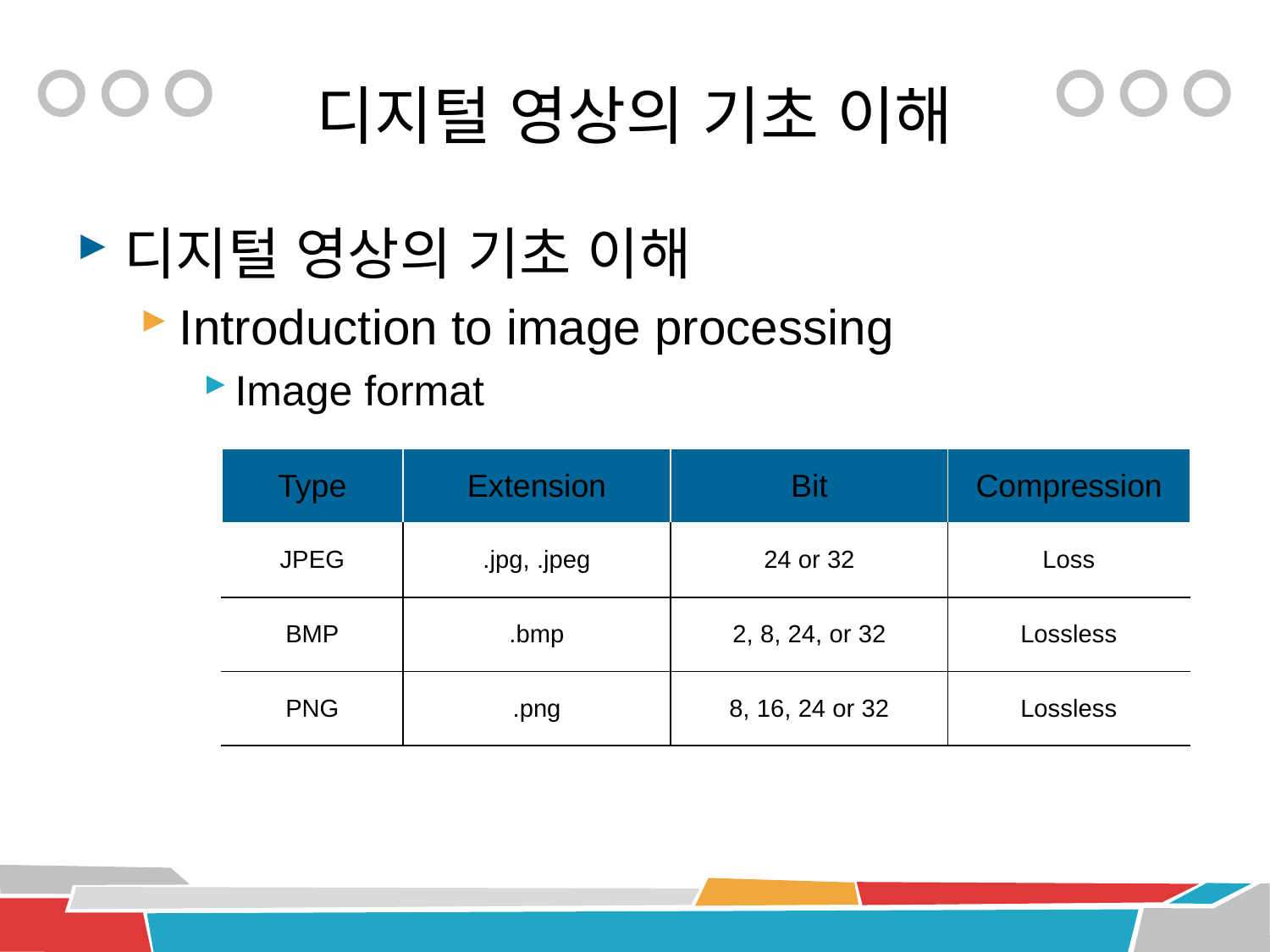

# 디지털 영상의 기초 이해
디지털 영상의 기초 이해
Introduction to image processing
Image format

| Type | Extension | Bit | Compression |
| --- | --- | --- | --- |
| JPEG | .jpg, .jpeg | 24 or 32 | Loss |
| BMP | .bmp | 2, 8, 24, or 32 | Lossless |
| PNG | .png | 8, 16, 24 or 32 | Lossless |